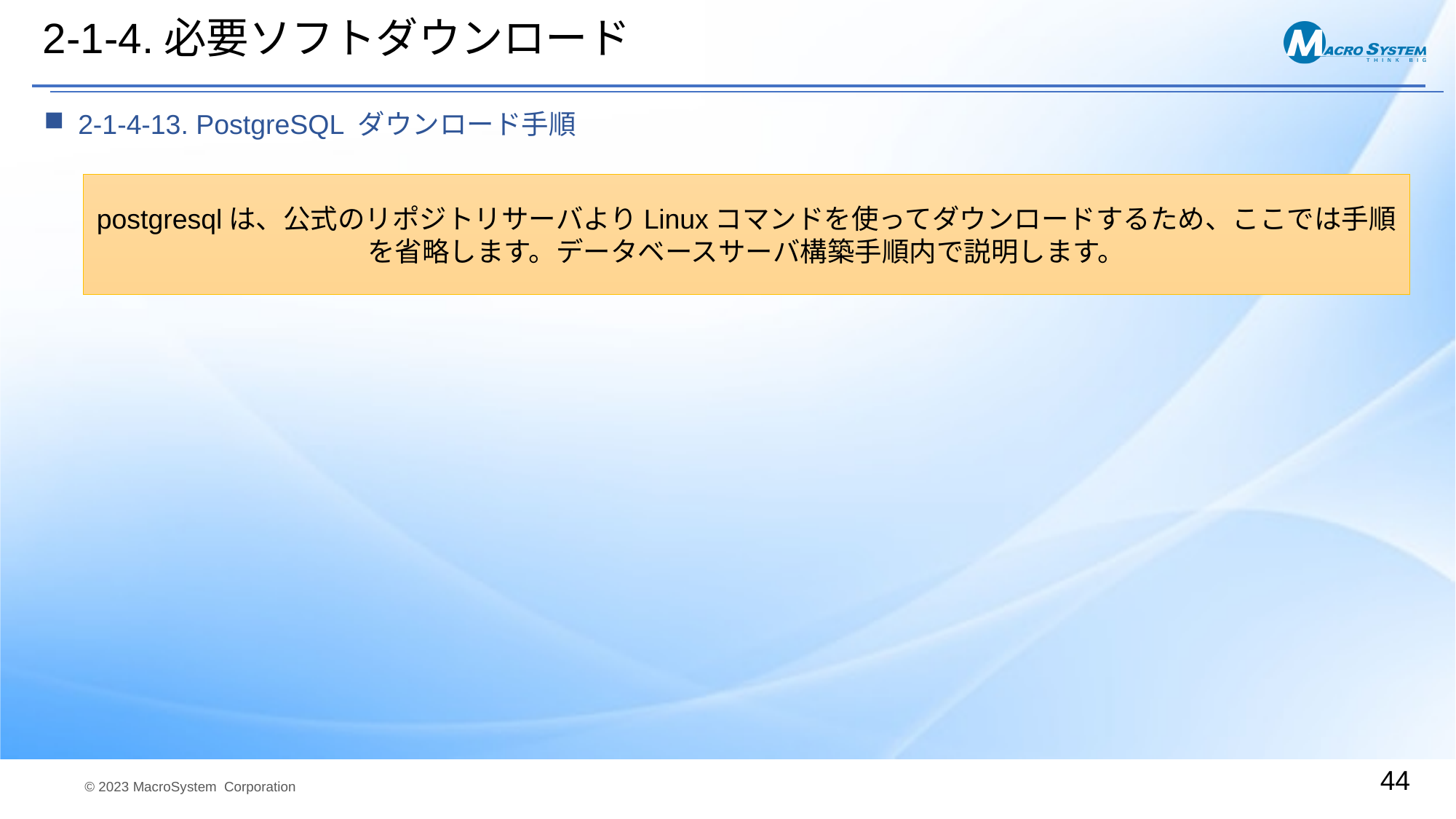

# 2-1-4.必要ソフトダウンロード
2-1-4-13. PostgreSQL ダウンロード手順
postgresqlは、公式のリポジトリサーバよりLinuxコマンドを使ってダウンロードするため、ここでは手順を省略します。データベースサーバ構築手順内で説明します。